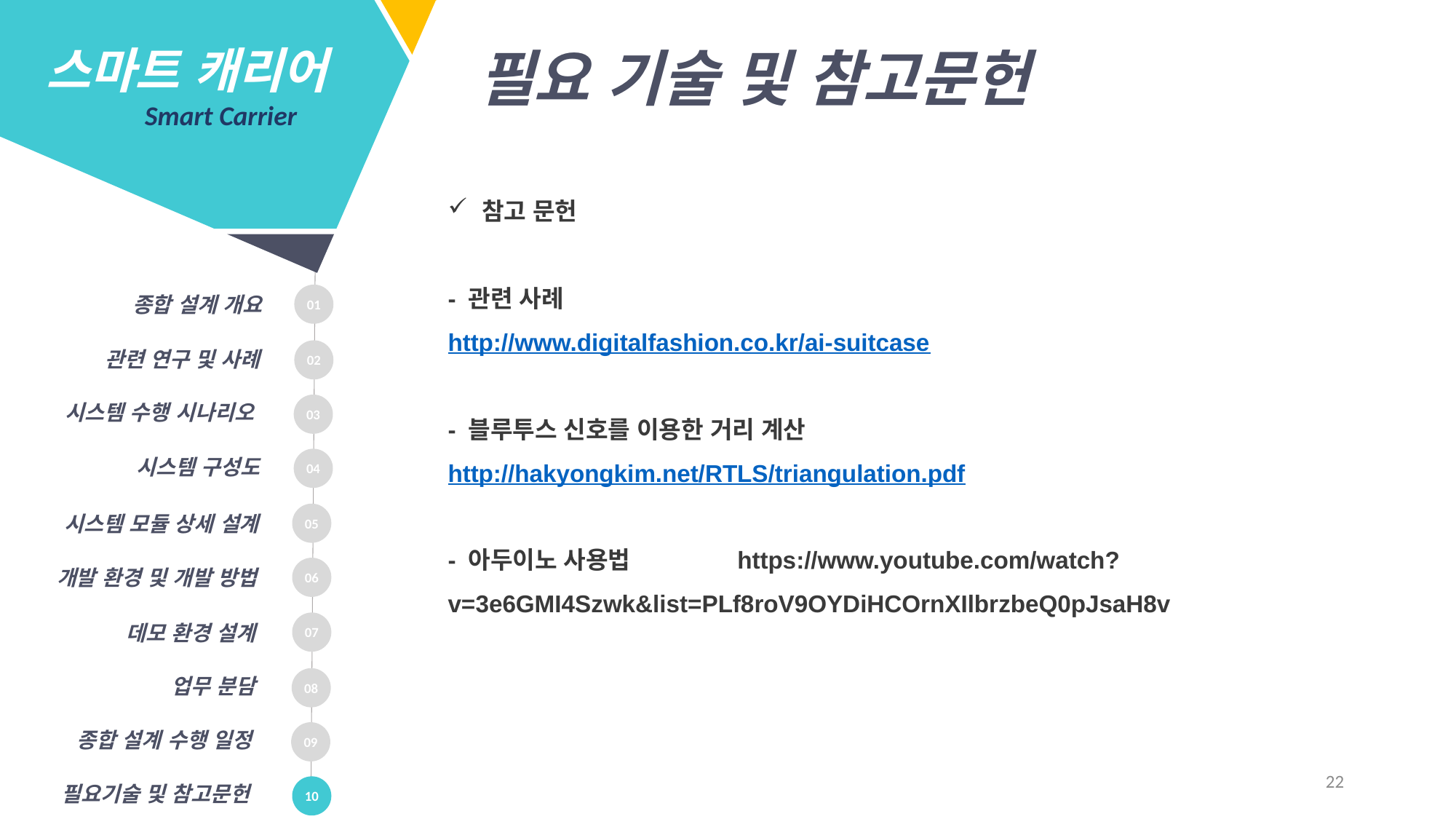

스마트 캐리어
           Smart Carrier
필요 기술 및 참고문헌
참고 문헌

- 관련 사례
http://www.digitalfashion.co.kr/ai-suitcase

- 블루투스 신호를 이용한 거리 계산
http://hakyongkim.net/RTLS/triangulation.pdf

- 아두이노 사용법               https://www.youtube.com/watch?v=3e6GMI4Szwk&list=PLf8roV9OYDiHCOrnXIlbrzbeQ0pJsaH8v

01
종합 설계 개요
02
관련 연구 및 사례
시스템 수행 시나리오
03
시스템 구성도
04
05
시스템 모듈 상세 설계
06
개발 환경 및 개발 방법
07
데모 환경 설계
업무 분담
08
종합 설계 수행 일정
09
22
필요기술 및 참고문헌
10